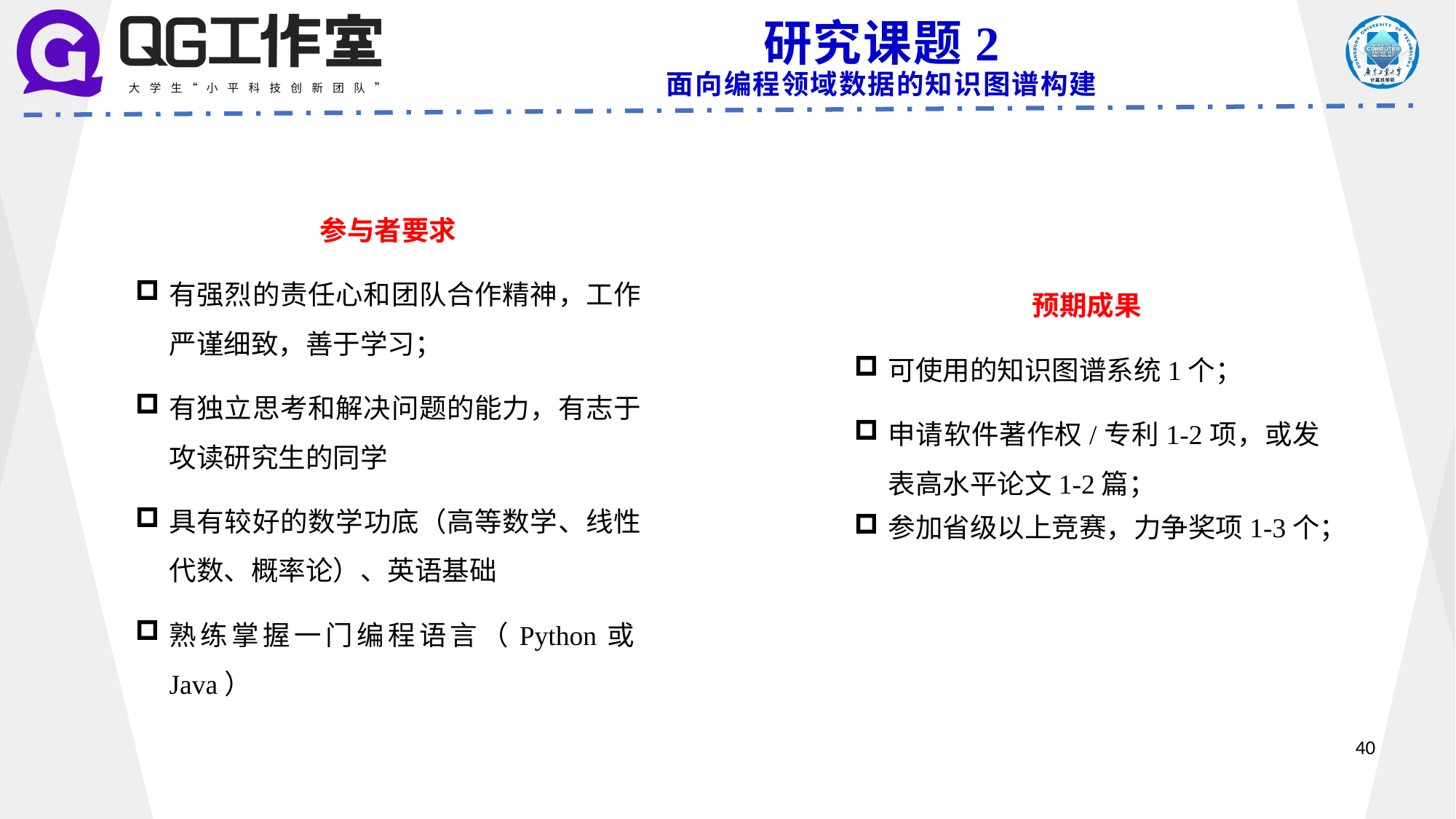

研究课题2
面向编程领域数据的知识图谱构建
参与者要求
有强烈的责任心和团队合作精神，工作严谨细致，善于学习；
有独立思考和解决问题的能力，有志于攻读研究生的同学
具有较好的数学功底（高等数学、线性代数、概率论）、英语基础
熟练掌握一门编程语言（Python或Java）
预期成果
可使用的知识图谱系统1个；
申请软件著作权/专利1-2项，或发表高水平论文1-2篇；
参加省级以上竞赛，力争奖项1-3个；